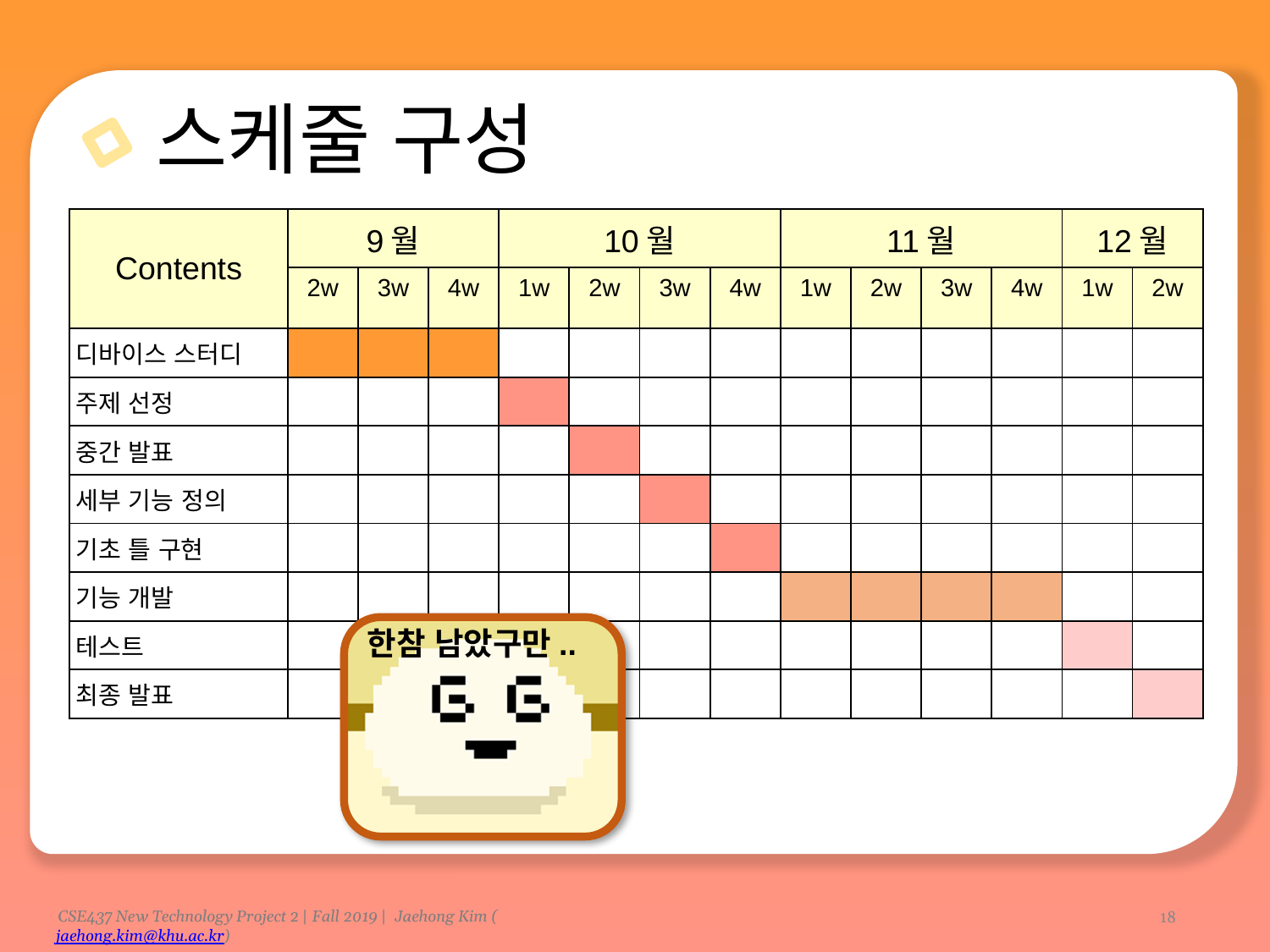

스케줄 구성

| Contents | 9월 |  |  | 10월 |  |  |  | 11월 |  |  |  | 12월 |  |
| --- | --- | --- | --- | --- | --- | --- | --- | --- | --- | --- | --- | --- | --- |
|  | 2w | 3w | 4w | 1w | 2w | 3w | 4w | 1w | 2w | 3w | 4w | 1w | 2w |
| 디바이스 스터디 |  |  |  |  |  |  |  |  |  |  |  |  |  |
| 주제 선정 |  |  |  |  |  |  |  |  |  |  |  |  |  |
| 중간 발표 |  |  |  |  |  |  |  |  |  |  |  |  |  |
| 세부 기능 정의 |  |  |  |  |  |  |  |  |  |  |  |  |  |
| 기초 틀 구현 |  |  |  |  |  |  |  |  |  |  |  |  |  |
| 기능 개발 |  |  |  |  |  |  |  |  |  |  |  |  |  |
| 테스트 |  |  |  |  |  |  |  |  |  |  |  |  |  |
| 최종 발표 |  |  |  |  |  |  |  |  |  |  |  |  |  |

한참 남았구만..
18